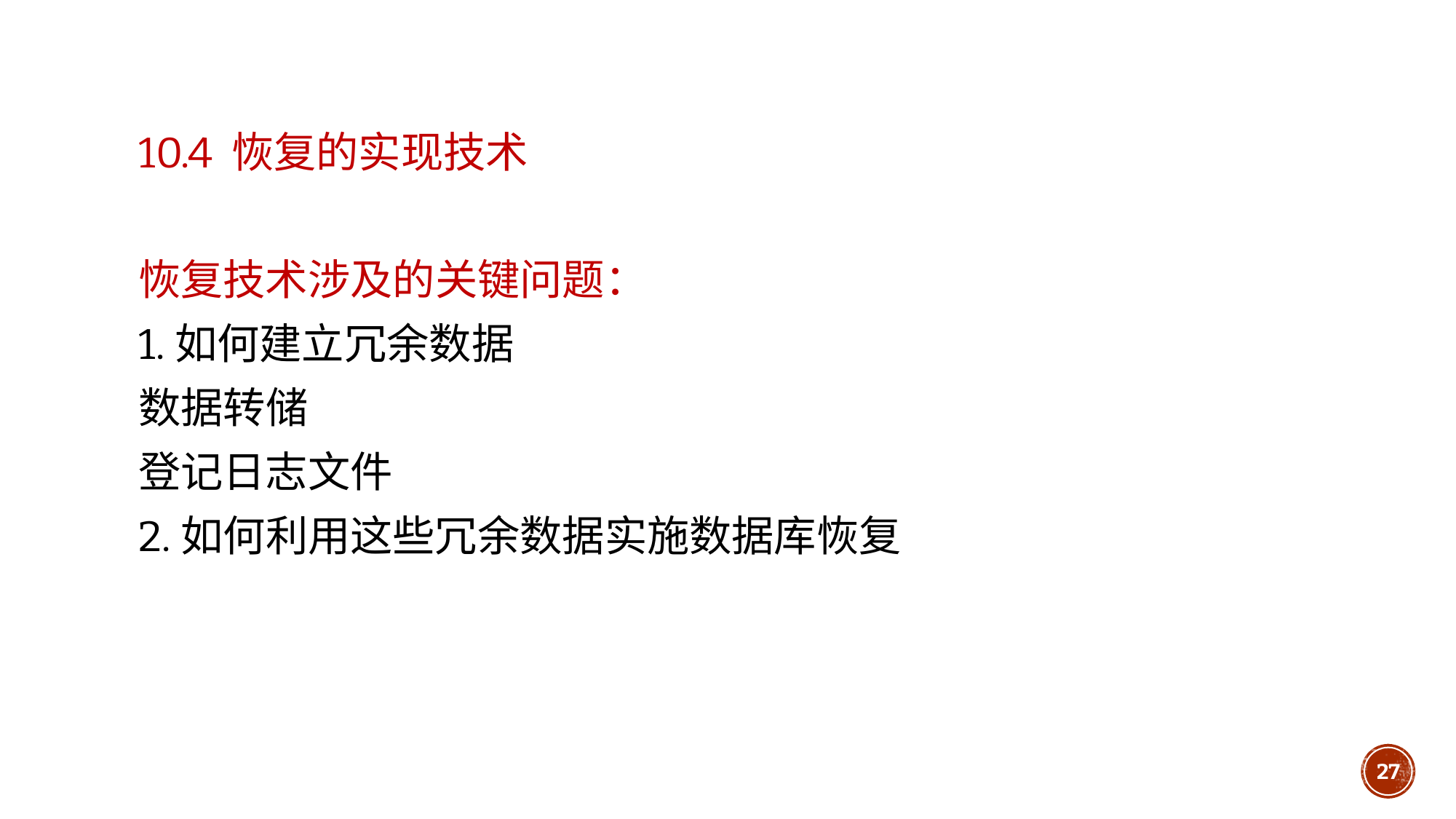

# 10.4 恢复的实现技术
恢复技术涉及的关键问题：
1.如何建立冗余数据
数据转储
登记日志文件
2.如何利用这些冗余数据实施数据库恢复
27